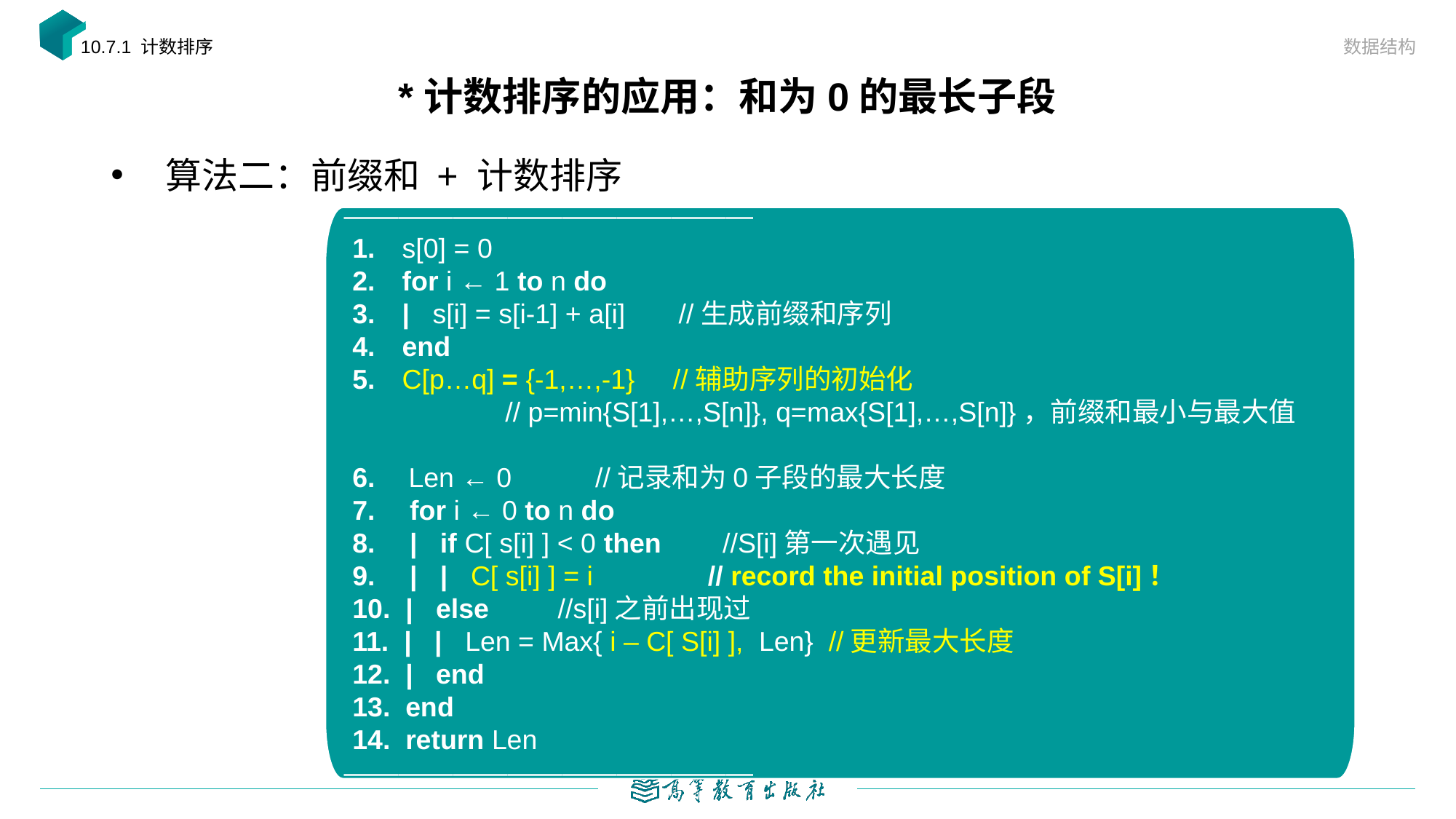

数据结构
10.7.1 计数排序
# *计数排序的应用：和为0的最长子段
算法二：前缀和 + 计数排序
———————————————
  s[0] = 0
  for i ← 1 to n do
  |   s[i] = s[i-1] + a[i]       //生成前缀和序列
  end
  C[p…q] = {-1,…,-1}     //辅助序列的初始化
                    // p=min{S[1],…,S[n]}, q=max{S[1],…,S[n]}，前缀和最小与最大值
  Len ← 0           //记录和为0子段的最大长度
   for i ← 0 to n do
   |   if C[ s[i] ] < 0 then        //S[i]第一次遇见
   |   |   C[ s[i] ] = i               // record the initial position of S[i]！
  |   else         //s[i]之前出现过
  |   |   Len = Max{ i – C[ S[i] ],  Len}  //更新最大长度
  |   end
  end
  return Len
———————————————